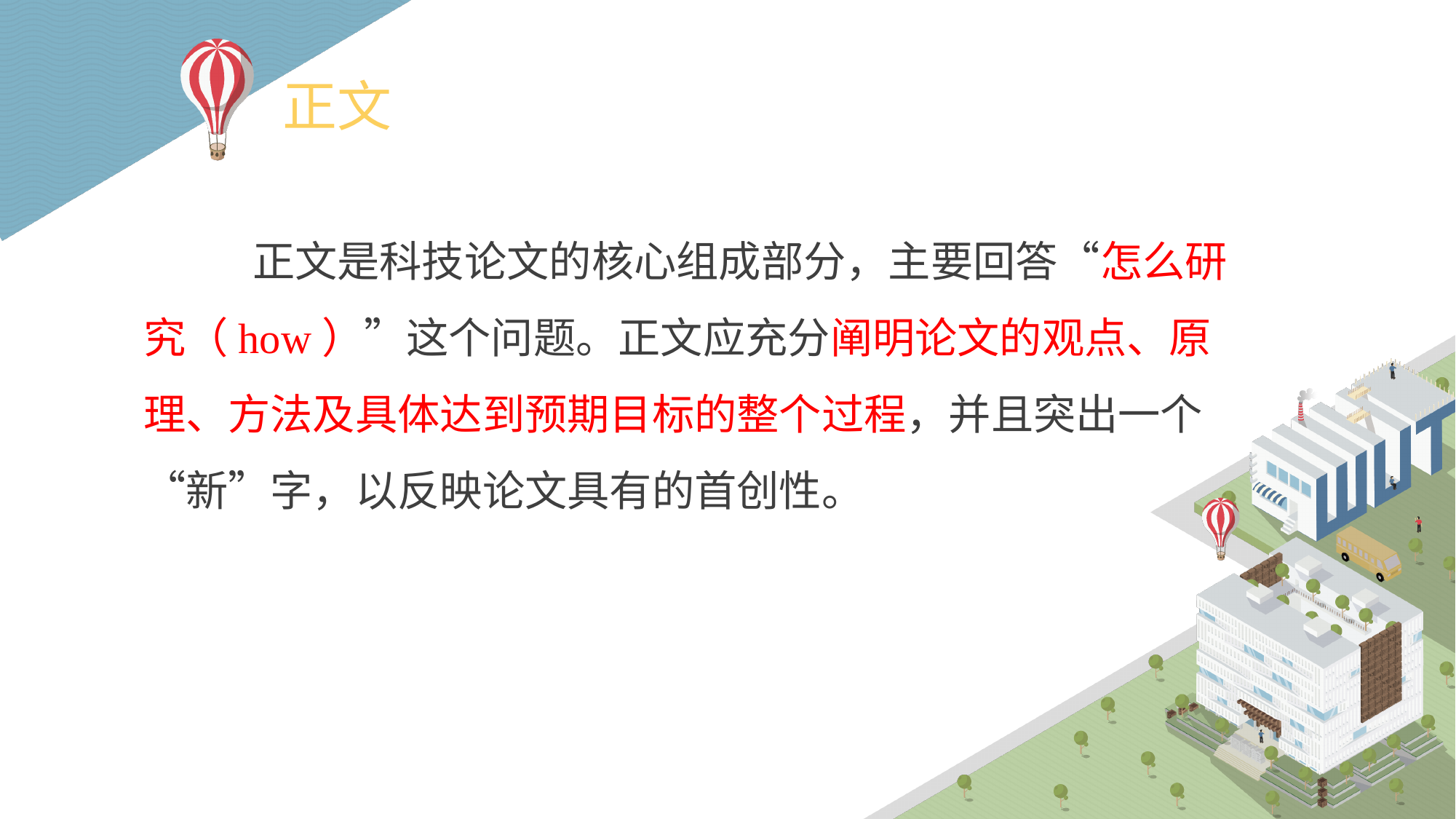

# 正文
	正文是科技论文的核心组成部分，主要回答“怎么研究（how）”这个问题。正文应充分阐明论文的观点、原理、方法及具体达到预期目标的整个过程，并且突出一个“新”字，以反映论文具有的首创性。